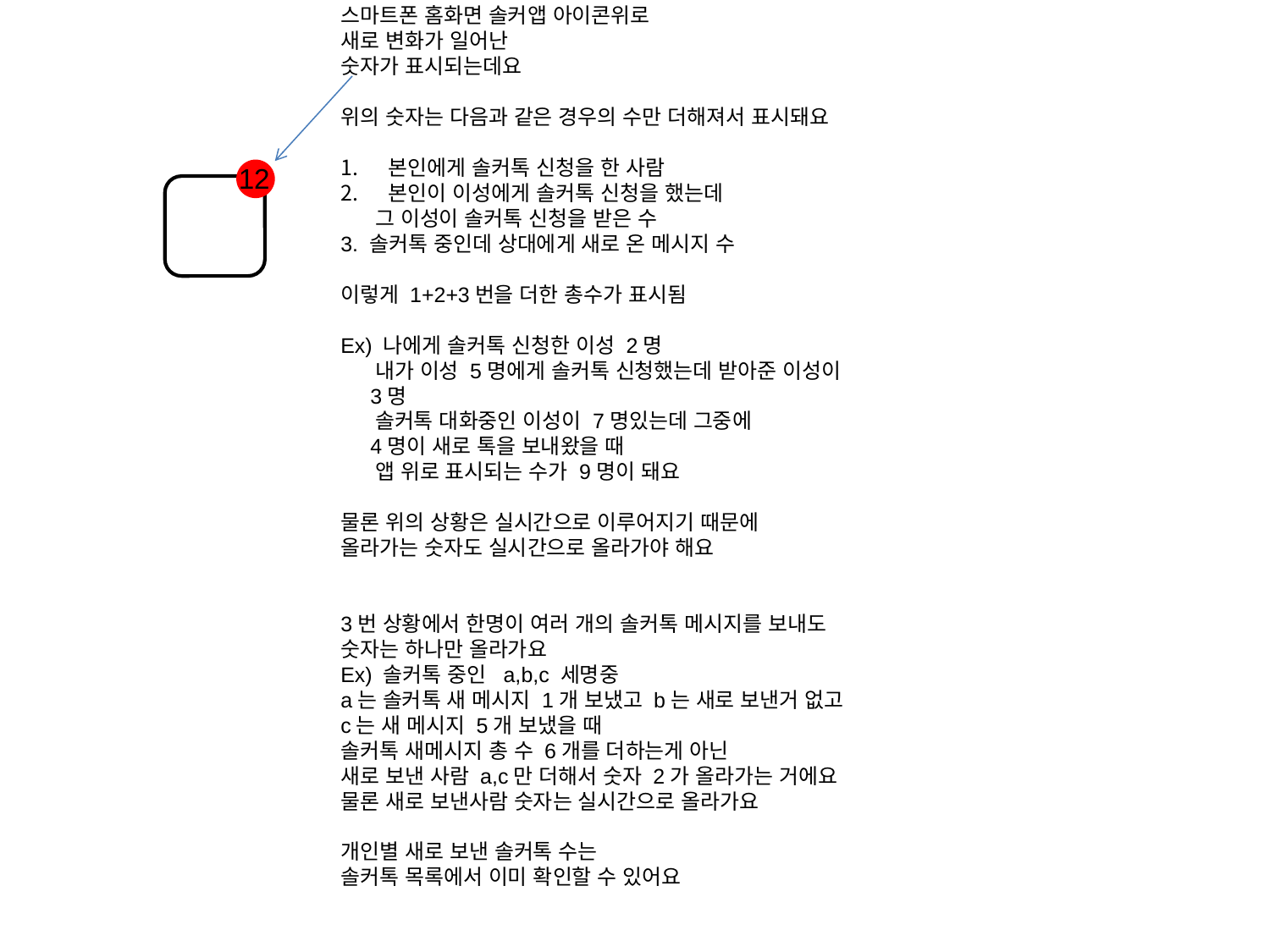

스마트폰 홈화면 솔커앱 아이콘위로
새로 변화가 일어난
숫자가 표시되는데요

위의 숫자는 다음과 같은 경우의 수만 더해져서 표시돼요

본인에게 솔커톡 신청을 한 사람
본인이 이성에게 솔커톡 신청을 했는데
     그 이성이 솔커톡 신청을 받은 수
3. 솔커톡 중인데 상대에게 새로 온 메시지 수

이렇게 1+2+3번을 더한 총수가 표시됨

Ex) 나에게 솔커톡 신청한 이성 2명
     내가 이성 5명에게 솔커톡 신청했는데 받아준 이성이
     3명
     솔커톡 대화중인 이성이 7명있는데 그중에
     4명이 새로 톡을 보내왔을 때
     앱 위로 표시되는 수가 9명이 돼요

물론 위의 상황은 실시간으로 이루어지기 때문에
올라가는 숫자도 실시간으로 올라가야 해요

3번 상황에서 한명이 여러 개의 솔커톡 메시지를 보내도
숫자는 하나만 올라가요
Ex) 솔커톡 중인  a,b,c 세명중
a는 솔커톡 새 메시지 1개 보냈고 b는 새로 보낸거 없고
c는 새 메시지 5개 보냈을 때
솔커톡 새메시지 총 수 6개를 더하는게 아닌
새로 보낸 사람 a,c만 더해서 숫자 2가 올라가는 거에요
물론 새로 보낸사람 숫자는 실시간으로 올라가요

개인별 새로 보낸 솔커톡 수는
솔커톡 목록에서 이미 확인할 수 있어요
12